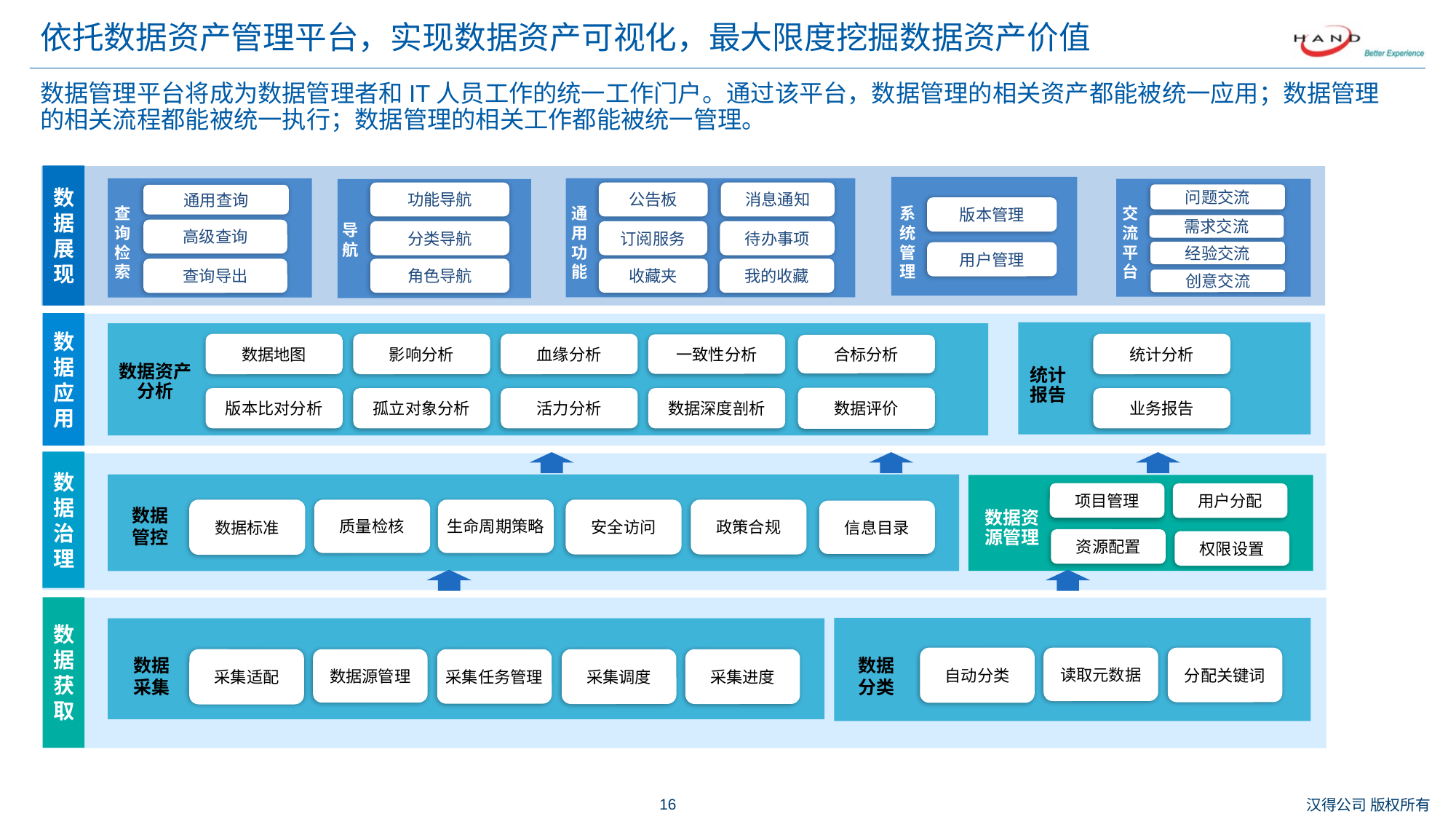

# 依托数据资产管理平台，实现数据资产可视化，最大限度挖掘数据资产价值
数据管理平台将成为数据管理者和IT人员工作的统一工作门户。通过该平台，数据管理的相关资产都能被统一应用；数据管理的相关流程都能被统一执行；数据管理的相关工作都能被统一管理。
数据展现

功能导航
公告板
消息通知
问题交流
通用查询
版本管理
查询检索
通用功能
系统管理
交流平台
导航
需求交流
高级查询
分类导航
订阅服务
待办事项
经验交流
用户管理
角色导航
收藏夹
我的收藏
查询导出
创意交流
数据应用

数据地图
影响分析
血缘分析
统计分析
一致性分析
合标分析
数据资产
分析

统计
报告
数据评价
版本比对分析
孤立对象分析
活力分析
数据深度剖析
业务报告
数据治理

项目管理
用户分配
资源配置
权限设置
数据管控
生命周期策略
数据标准
质量检核
安全访问
政策合规
信息目录
数据资
源管理

数据获取

自动分类
读取元数据
分配关键词
数据采集
数据
分类
采集适配
数据源管理
采集任务管理
采集调度
采集进度